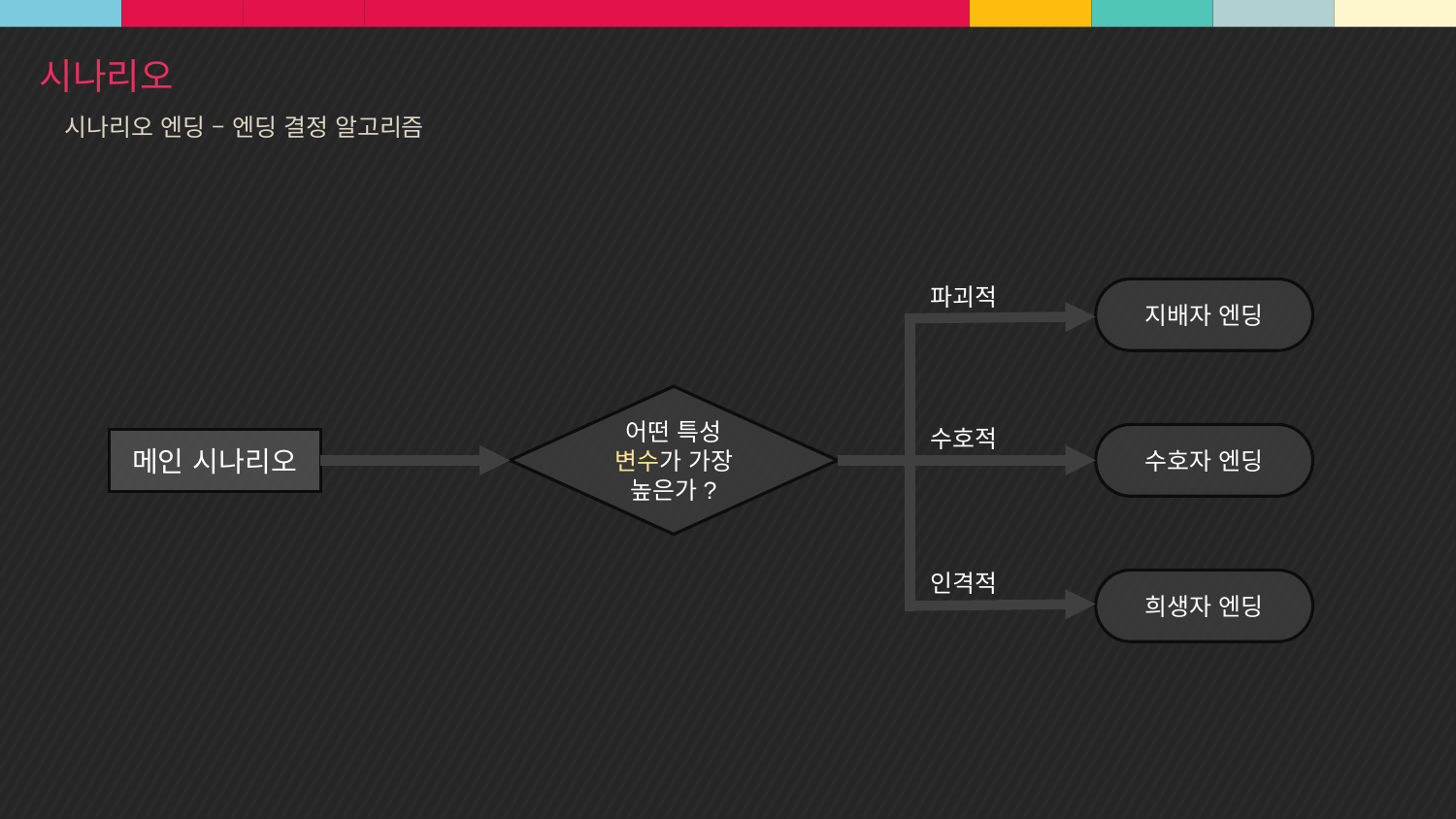

시나리오 엔딩 – 엔딩 결정 알고리즘
파괴적
지배자 엔딩
어떤 특성 변수가 가장 높은가?
수호적
수호자 엔딩
메인 시나리오
인격적
희생자 엔딩